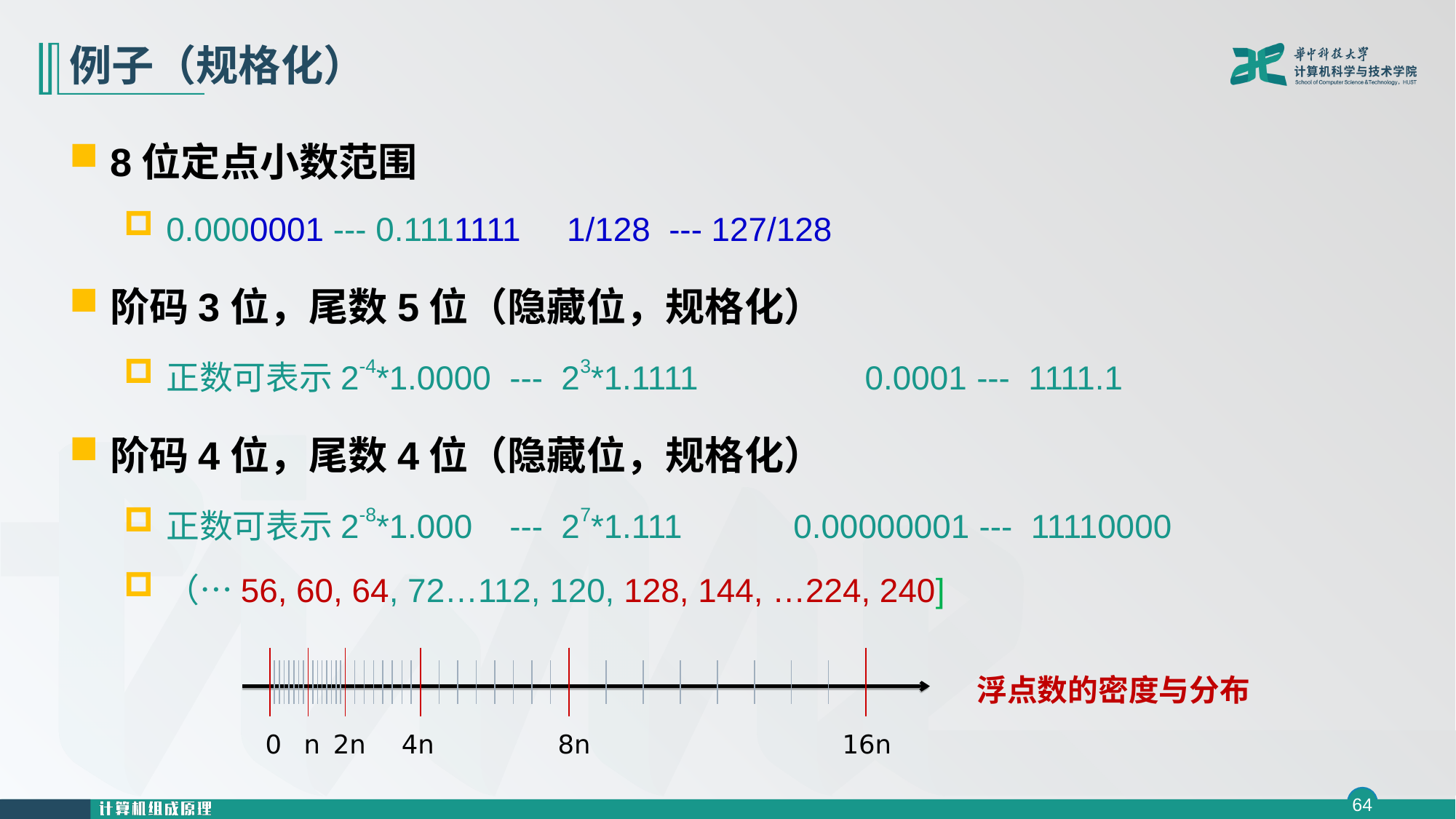

# 例子（规格化）
8位定点小数范围
0.0000001 --- 0.1111111     1/128  --- 127/128
阶码3位，尾数5位（隐藏位，规格化）
正数可表示2-4*1.0000  ---  23*1.1111                  0.0001 ---  1111.1
阶码4位，尾数4位（隐藏位，规格化）
正数可表示2-8*1.000    ---  27*1.111            0.00000001 ---  11110000
（…56, 60, 64, 72…112, 120, 128, 144, …224, 240]
浮点数的密度与分布
0
n
2n
4n
8n
16n